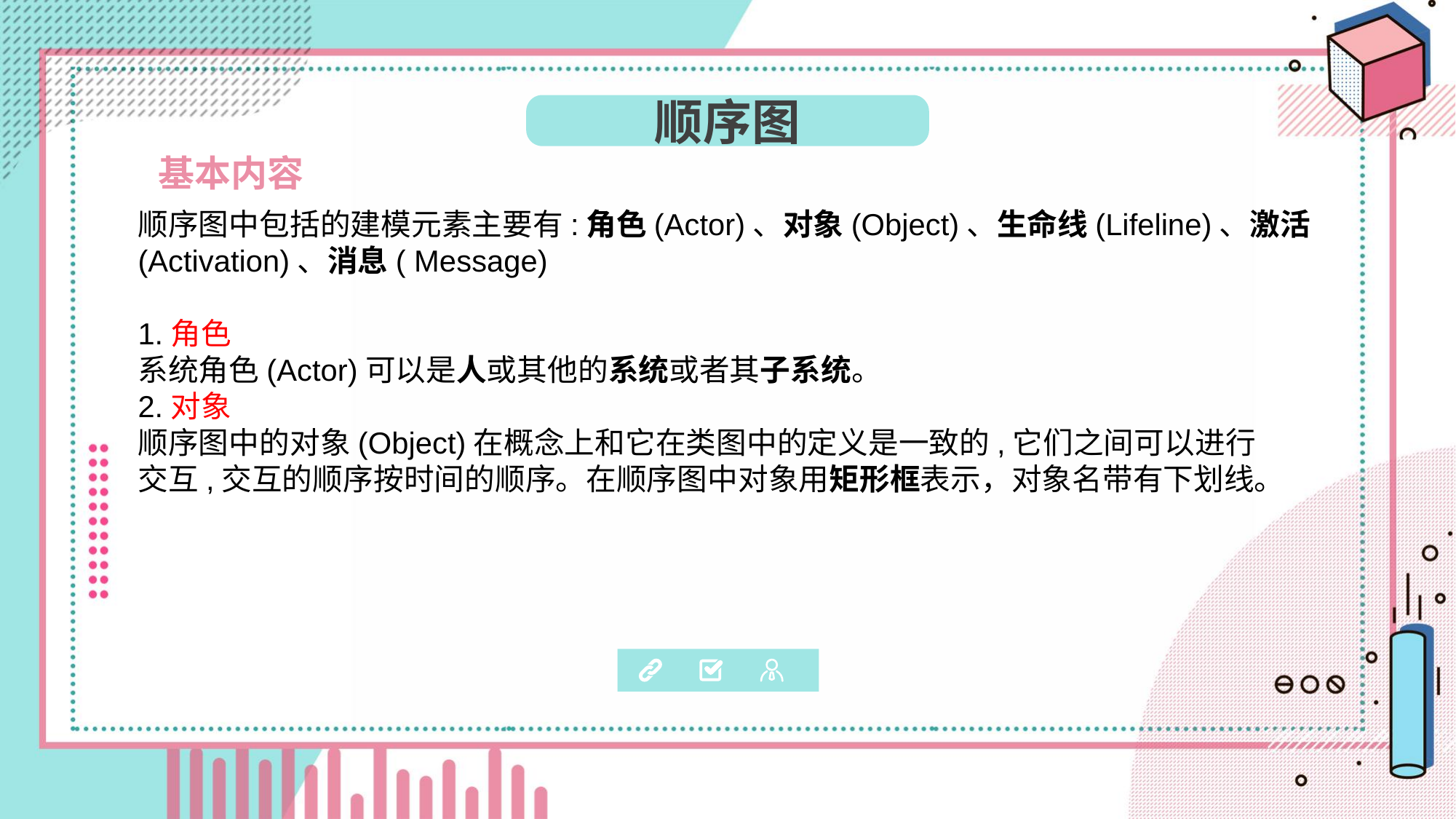

顺序图
 基本内容
顺序图中包括的建模元素主要有:角色(Actor)、对象(Object)、生命线(Lifeline)、激活(Activation)、消息( Message)

1.角色
系统角色(Actor)可以是人或其他的系统或者其子系统。
2.对象
顺序图中的对象(Object)在概念上和它在类图中的定义是一致的,它们之间可以进行
交互,交互的顺序按时间的顺序。在顺序图中对象用矩形框表示，对象名带有下划线。